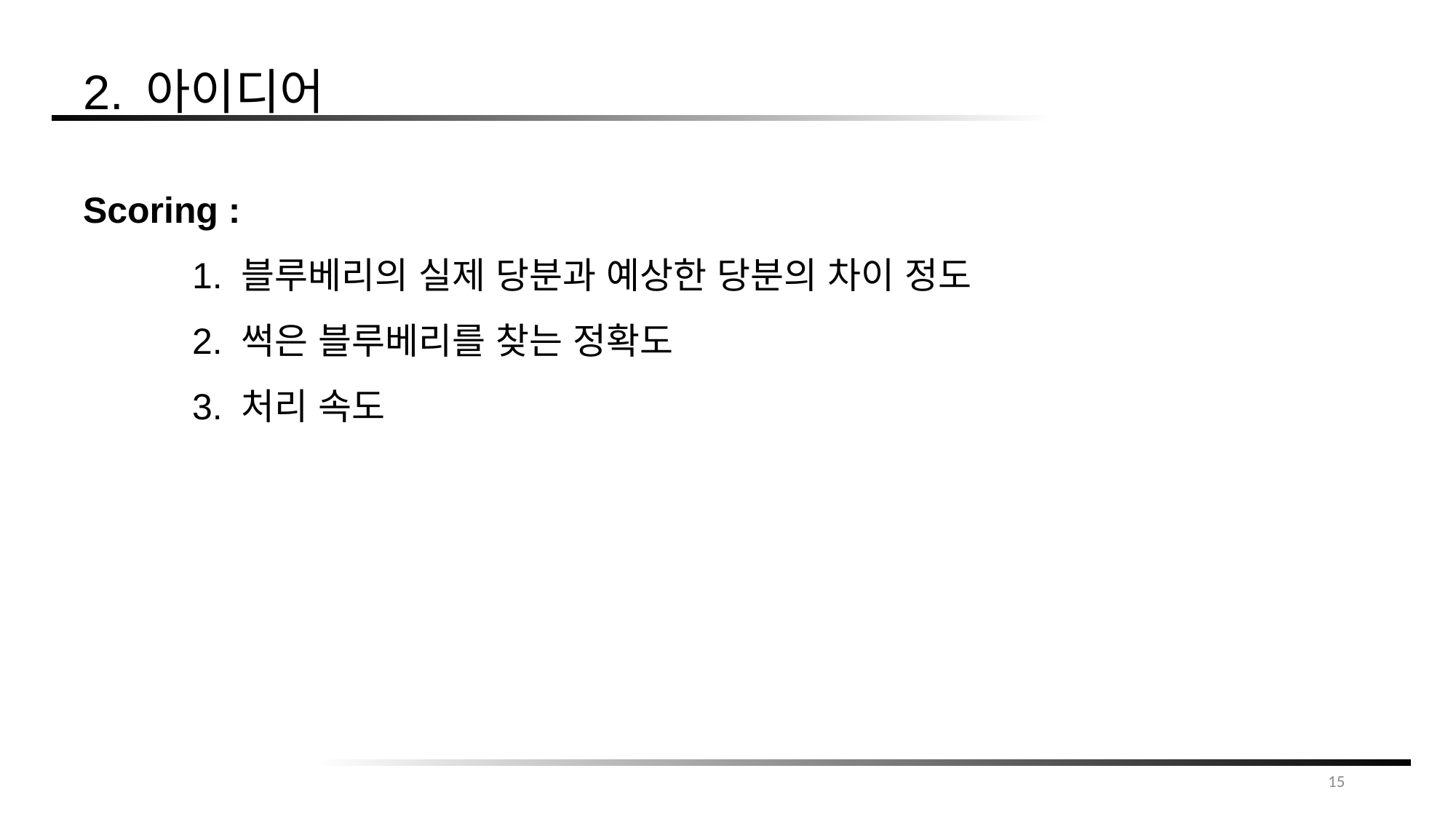

2. 아이디어
Scoring :
	1. 블루베리의 실제 당분과 예상한 당분의 차이 정도
	2. 썩은 블루베리를 찾는 정확도
	3. 처리 속도
15